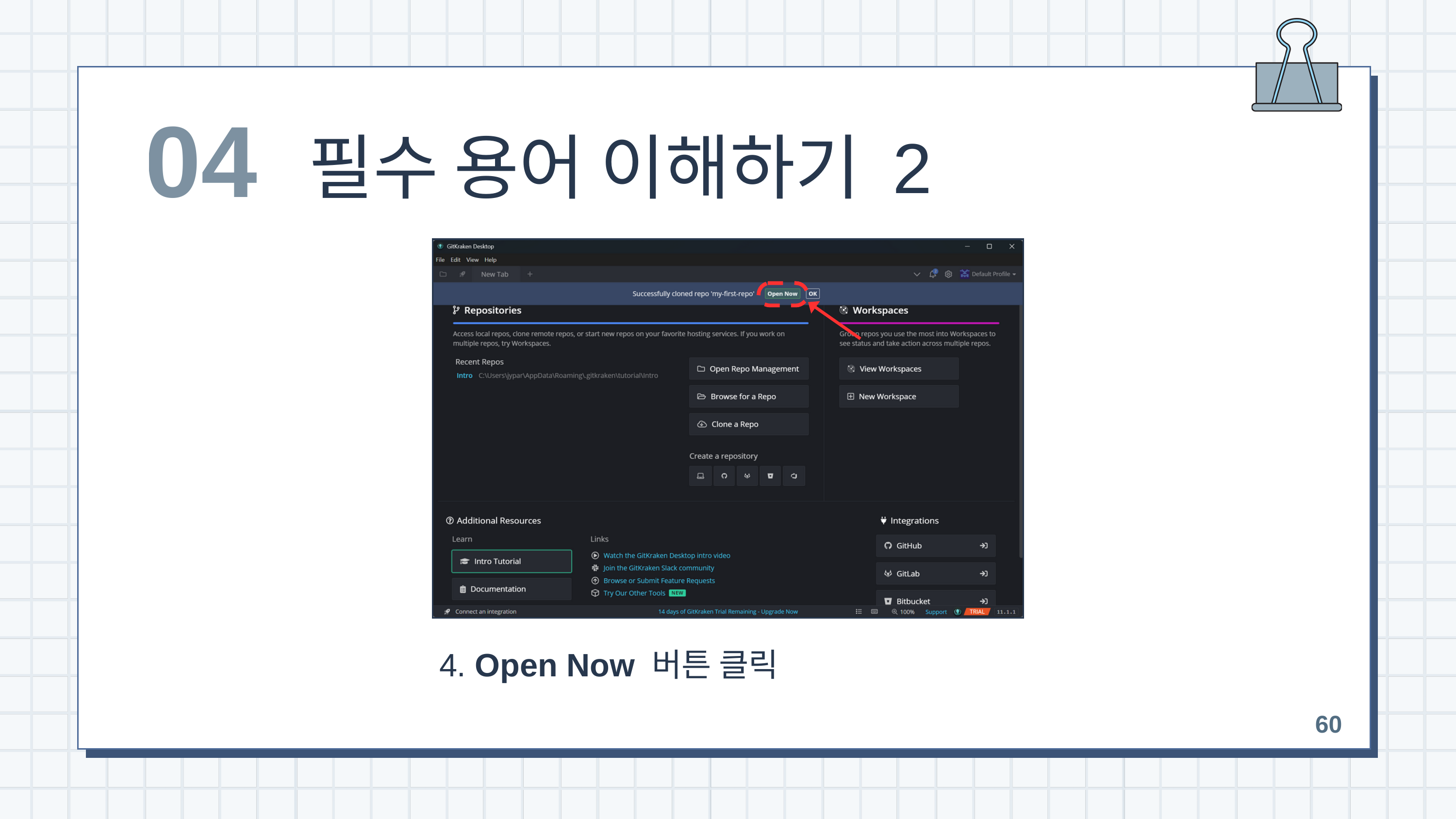

04
필수 용어 이해하기 2

   4. Open Now 버튼 클릭
60